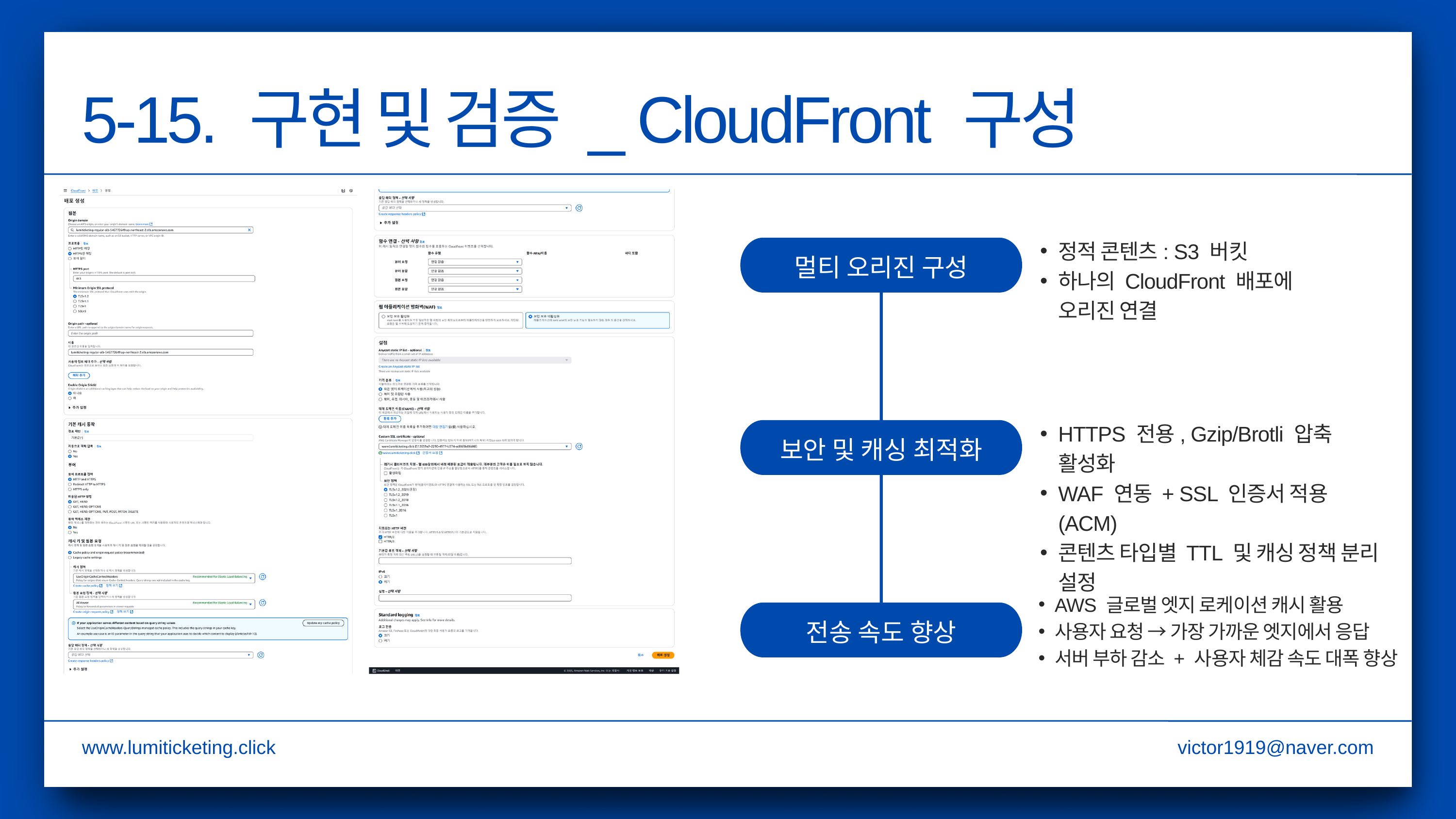

5-15. 구현 및 검증 _ CloudFront 구성

정적 콘텐츠: S3 버킷
하나의 CloudFront 배포에 오리진 연결

멀티 오리진 구성

HTTPS 전용, Gzip/Brotli 압축 활성화
WAF 연동 + SSL 인증서 적용 (ACM)
콘텐츠 타입별 TTL 및 캐싱 정책 분리 설정

보안 및 캐싱 최적화
AWS 글로벌 엣지 로케이션 캐시 활용
사용자 요청 → 가장 가까운 엣지에서 응답
서버 부하 감소 + 사용자 체감 속도 대폭 향상

전송 속도 향상

www.lumiticketing.click
victor1919@naver.com